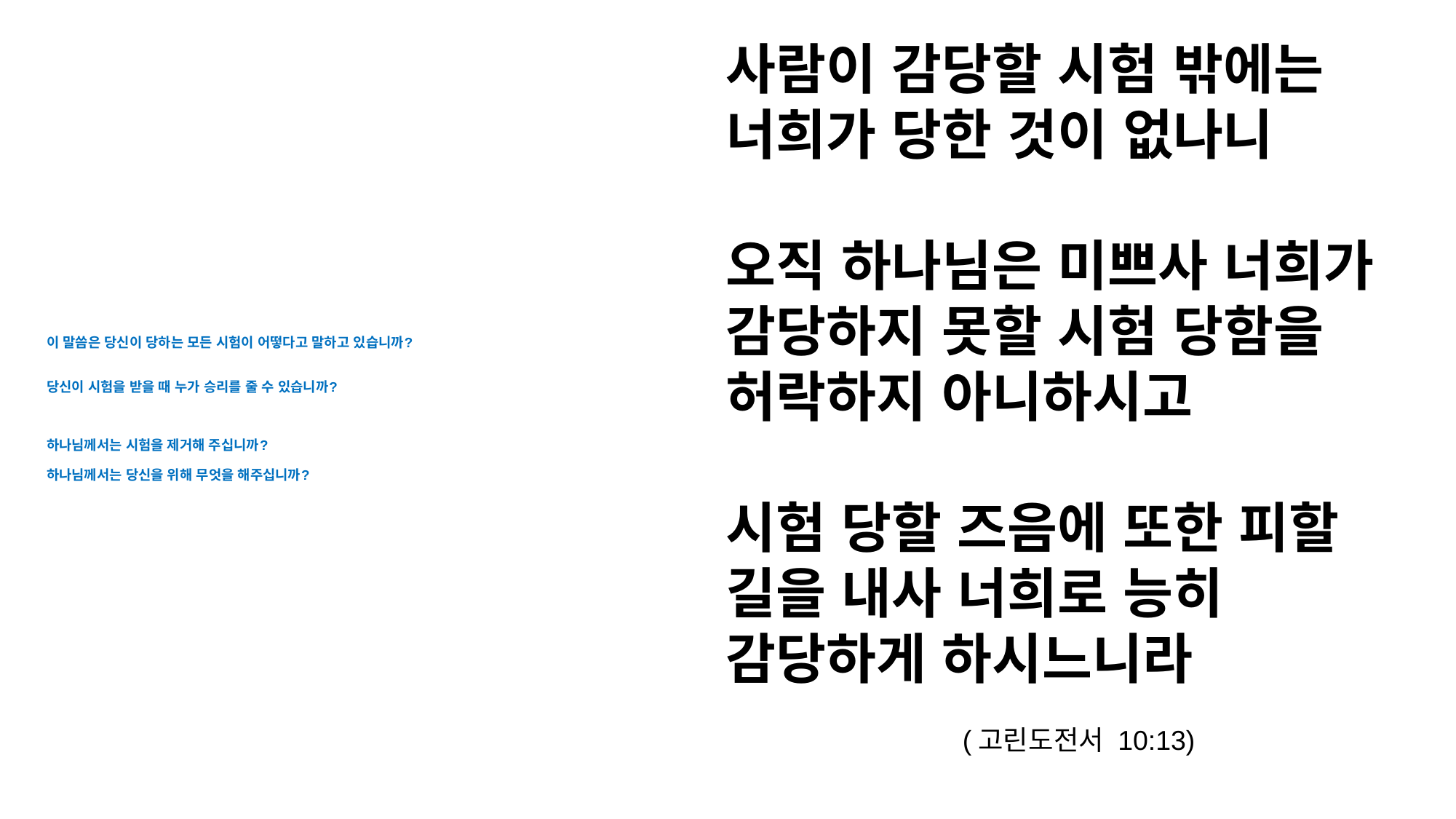

사람이 감당할 시험 밖에는 너희가 당한 것이 없나니

오직 하나님은 미쁘사 너희가 감당하지 못할 시험 당함을 허락하지 아니하시고

시험 당할 즈음에 또한 피할 길을 내사 너희로 능히 감당하게 하시느니라

(고린도전서 10:13)
# 이 말씀은 당신이 당하는 모든 시험이 어떻다고 말하고 있습니까? 당신이 시험을 받을 때 누가 승리를 줄 수 있습니까? 하나님께서는 시험을 제거해 주십니까? 하나님께서는 당신을 위해 무엇을 해주십니까?